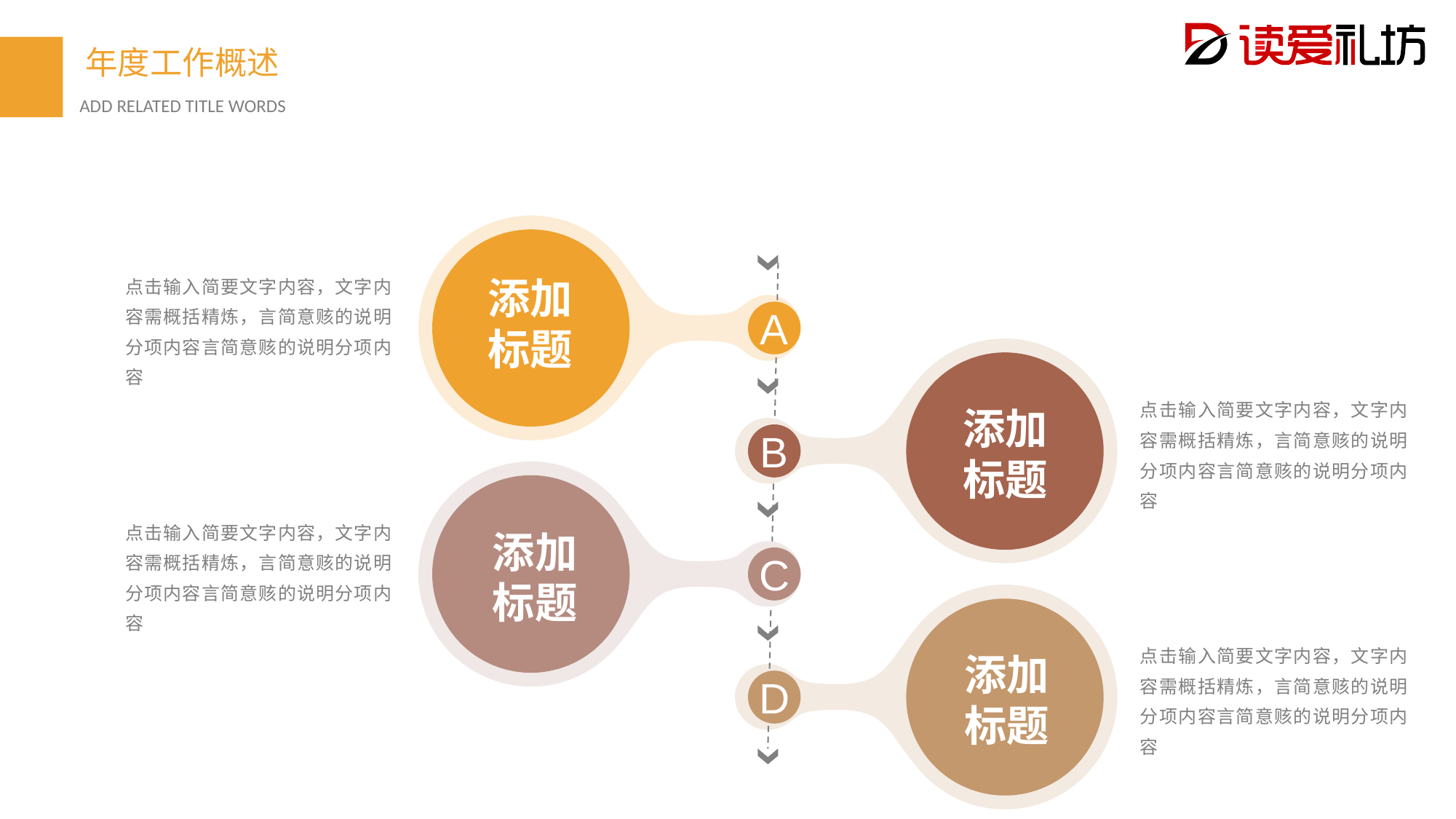

点击输入简要文字内容，文字内容需概括精炼，言简意赅的说明分项内容言简意赅的说明分项内容
添加标题
A

点击输入简要文字内容，文字内容需概括精炼，言简意赅的说明分项内容言简意赅的说明分项内容
添加标题
B

点击输入简要文字内容，文字内容需概括精炼，言简意赅的说明分项内容言简意赅的说明分项内容
添加标题
C

点击输入简要文字内容，文字内容需概括精炼，言简意赅的说明分项内容言简意赅的说明分项内容
添加标题
D